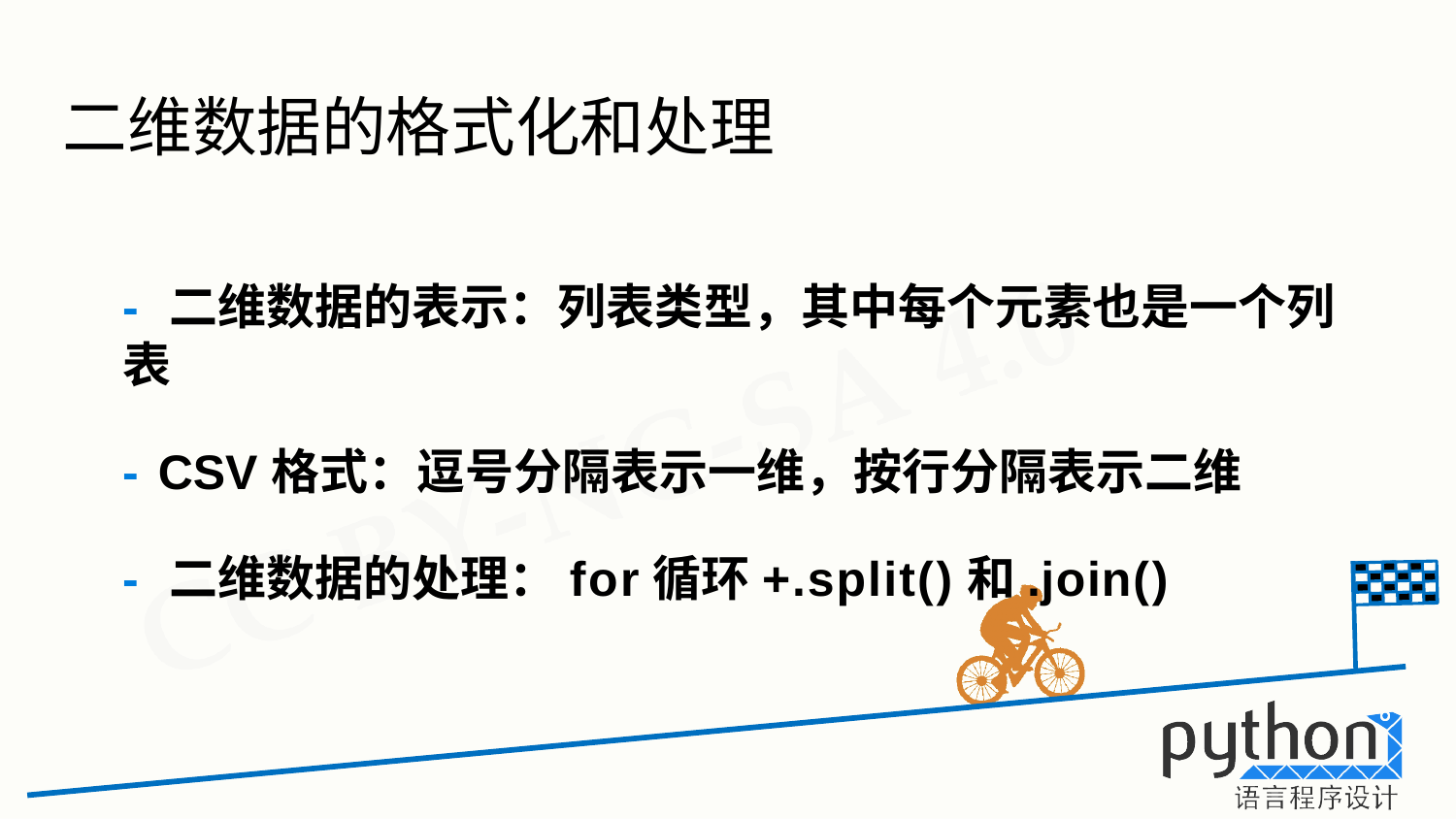

# 二维数据的格式化和处理
- 二维数据的表示：列表类型，其中每个元素也是一个列表

- CSV格式：逗号分隔表示一维，按行分隔表示二维

- 二维数据的处理：for循环+.split()和.join()